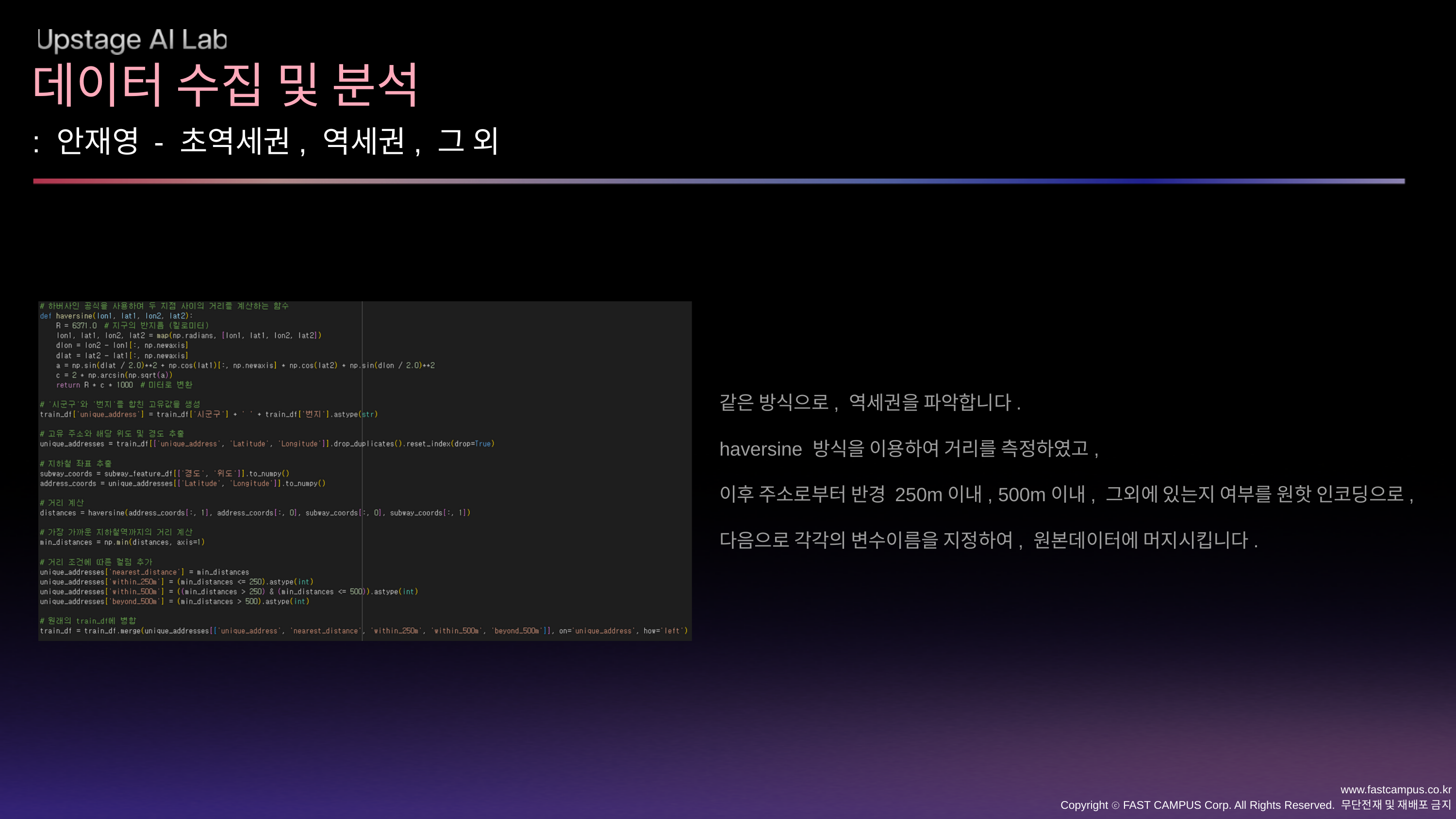

데이터 수집 및 분석
: 안재영 - 초역세권, 역세권, 그 외

같은 방식으로, 역세권을 파악합니다.

haversine 방식을 이용하여 거리를 측정하였고,

이후 주소로부터 반경 250m이내, 500m이내, 그외에 있는지 여부를 원핫 인코딩으로,

다음으로 각각의 변수이름을 지정하여, 원본데이터에 머지시킵니다.

www.fastcampus.co.kr
Copyright ⓒ FAST CAMPUS Corp. All Rights Reserved. 무단전재 및 재배포 금지